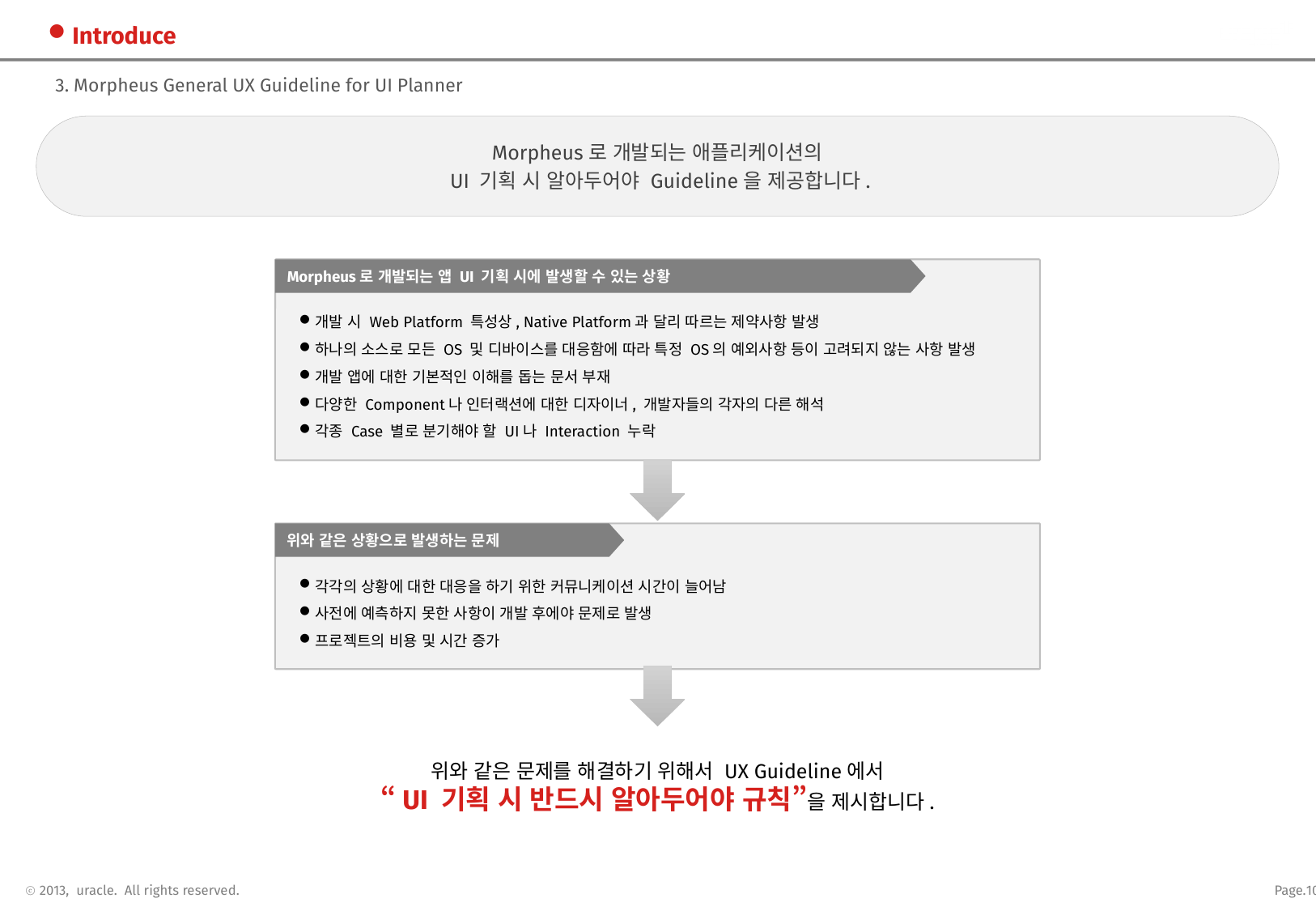

# Introduce
3. Morpheus General UX Guideline for UI Planner
Morpheus로 개발되는 애플리케이션의
 UI 기획 시 알아두어야 Guideline을 제공합니다.

Morpheus로 개발되는 앱 UI 기획 시에 발생할 수 있는 상황
개발 시 Web Platform 특성상, Native Platform과 달리 따르는 제약사항 발생
하나의 소스로 모든 OS 및 디바이스를 대응함에 따라 특정 OS의 예외사항 등이 고려되지 않는 사항 발생
개발 앱에 대한 기본적인 이해를 돕는 문서 부재
다양한 Component나 인터랙션에 대한 디자이너, 개발자들의 각자의 다른 해석
각종 Case 별로 분기해야 할 UI나 Interaction 누락

위와 같은 상황으로 발생하는 문제

각각의 상황에 대한 대응을 하기 위한 커뮤니케이션 시간이 늘어남
사전에 예측하지 못한 사항이 개발 후에야 문제로 발생
프로젝트의 비용 및 시간 증가

위와 같은 문제를 해결하기 위해서 UX Guideline에서
“UI 기획 시 반드시 알아두어야 규칙”을 제시합니다.